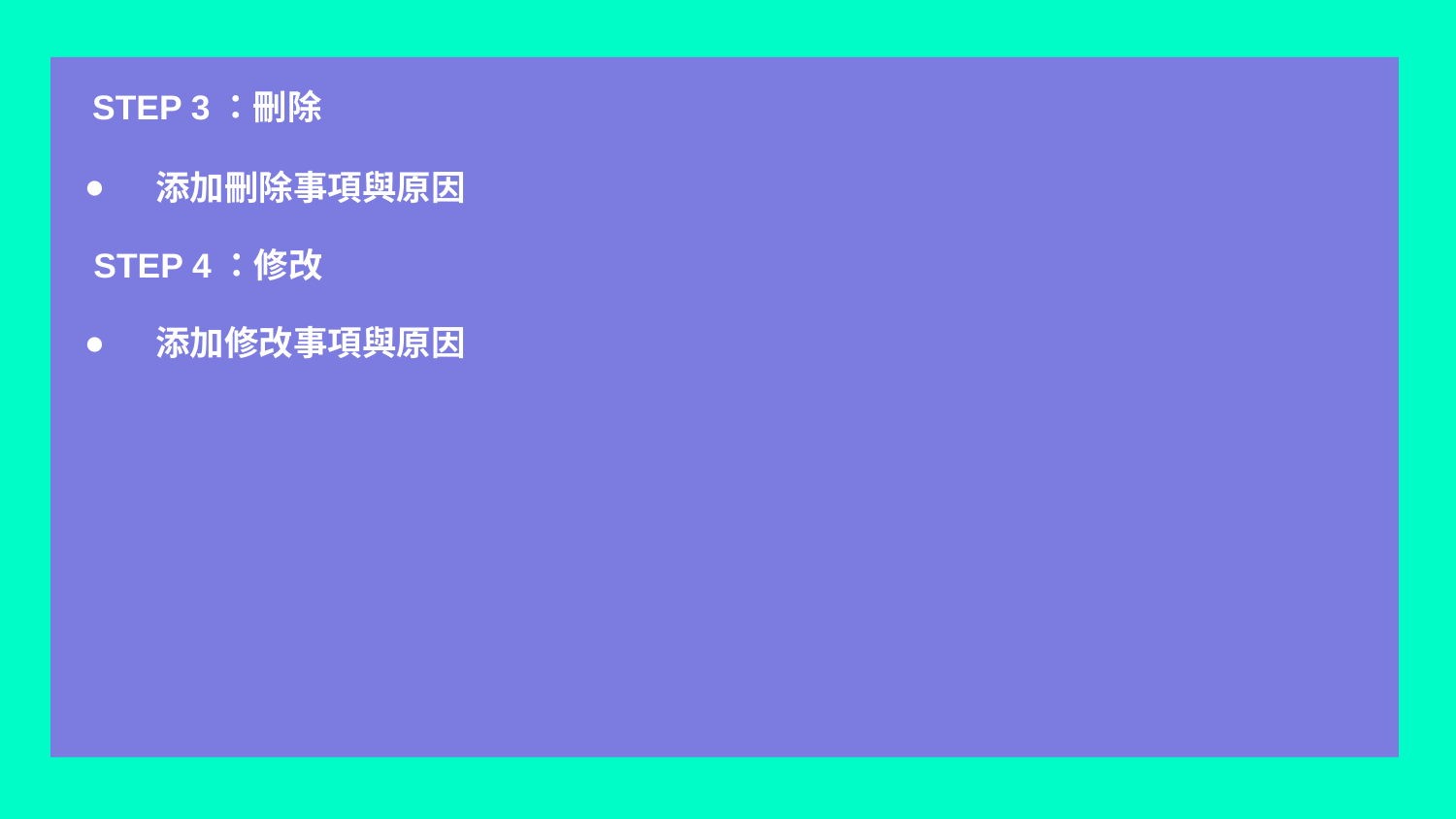

# STEP 3：刪除
 添加刪除事項與原因
   STEP 4：修改
 添加修改事項與原因